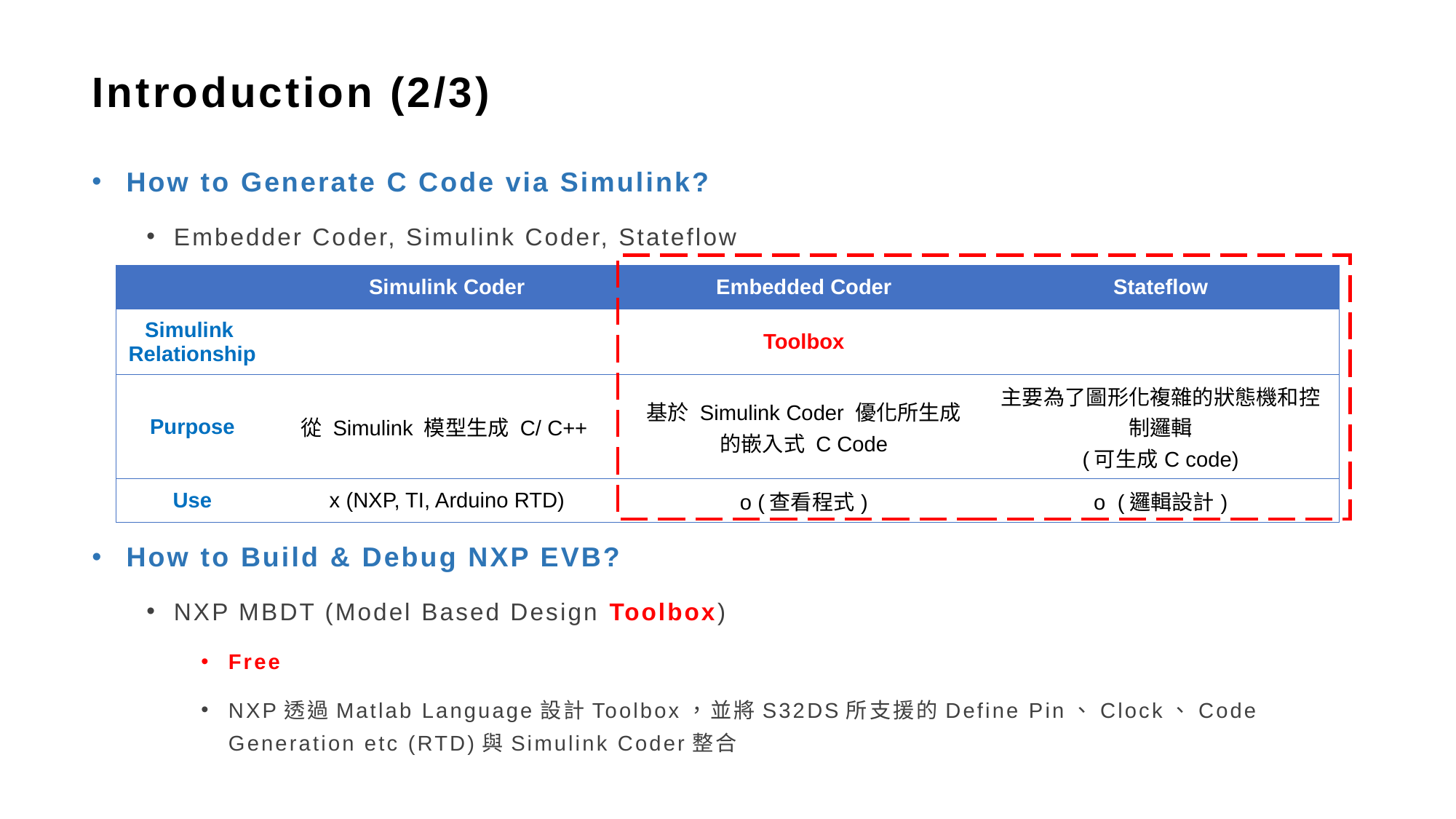

# Introduction (2/3)
How to Generate C Code via Simulink?
Embedder Coder, Simulink Coder, Stateflow

How to Build & Debug NXP EVB?
NXP MBDT (Model Based Design Toolbox)
Free
NXP透過Matlab Language設計Toolbox，並將S32DS所支援的Define Pin、Clock、Code Generation etc (RTD)與Simulink Coder整合

|  | Simulink Coder | Embedded Coder | Stateflow |
| --- | --- | --- | --- |
| Simulink Relationship | Toolbox |  |  |
| Purpose | 從 Simulink 模型生成 C/ C++ | 基於 Simulink Coder 優化所生成的嵌入式 C Code | 主要為了圖形化複雜的狀態機和控制邏輯 (可生成C code) |
| Use | x (NXP, TI, Arduino RTD) | o (查看程式) | o (邏輯設計) |